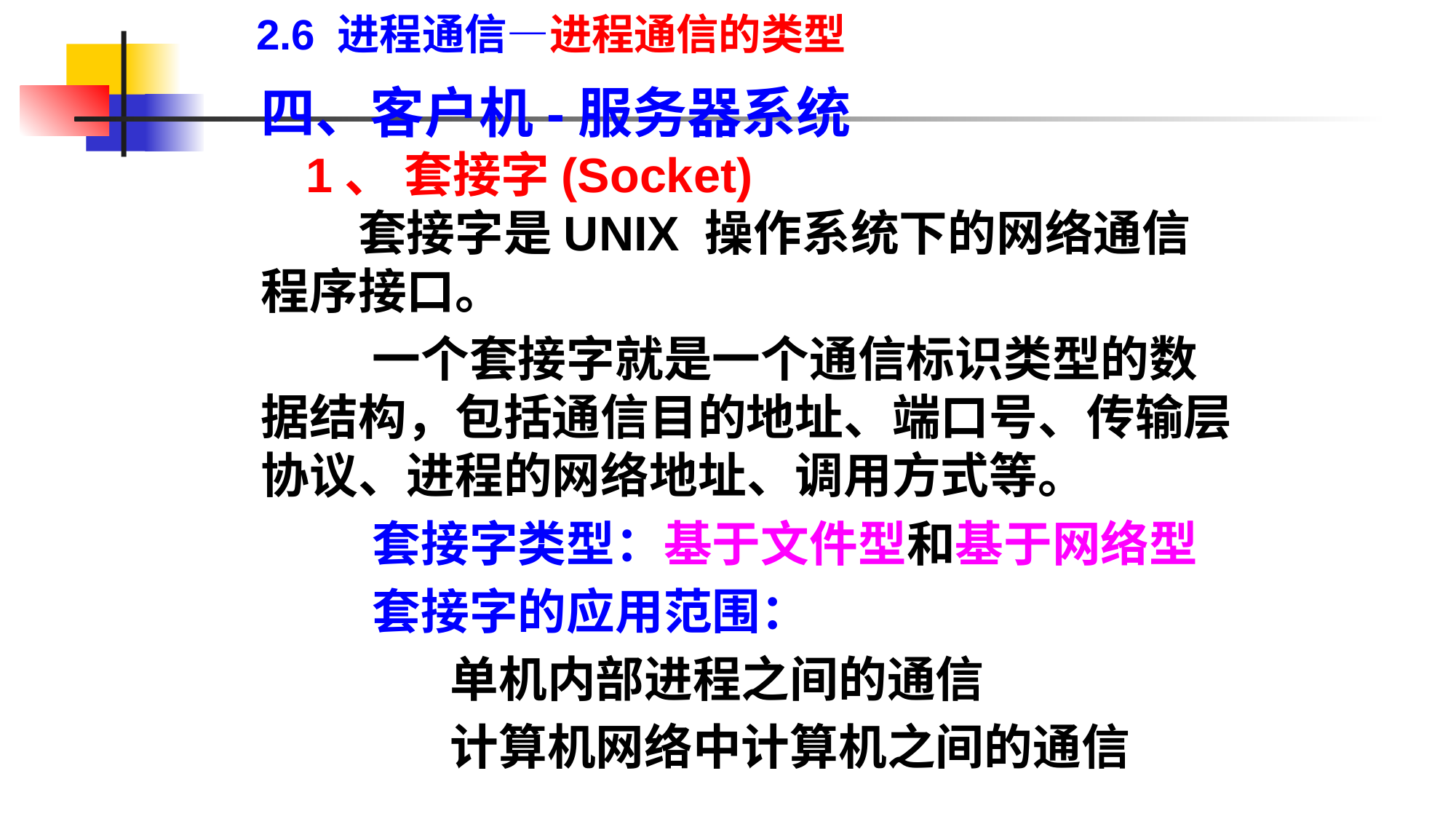

2.6 进程通信—进程通信的类型
四、客户机-服务器系统
　1、 套接字(Socket)
　　套接字是UNIX 操作系统下的网络通信程序接口。
         一个套接字就是一个通信标识类型的数据结构，包括通信目的地址、端口号、传输层协议、进程的网络地址、调用方式等。
         套接字类型：基于文件型和基于网络型
         套接字的应用范围：
                单机内部进程之间的通信
                计算机网络中计算机之间的通信